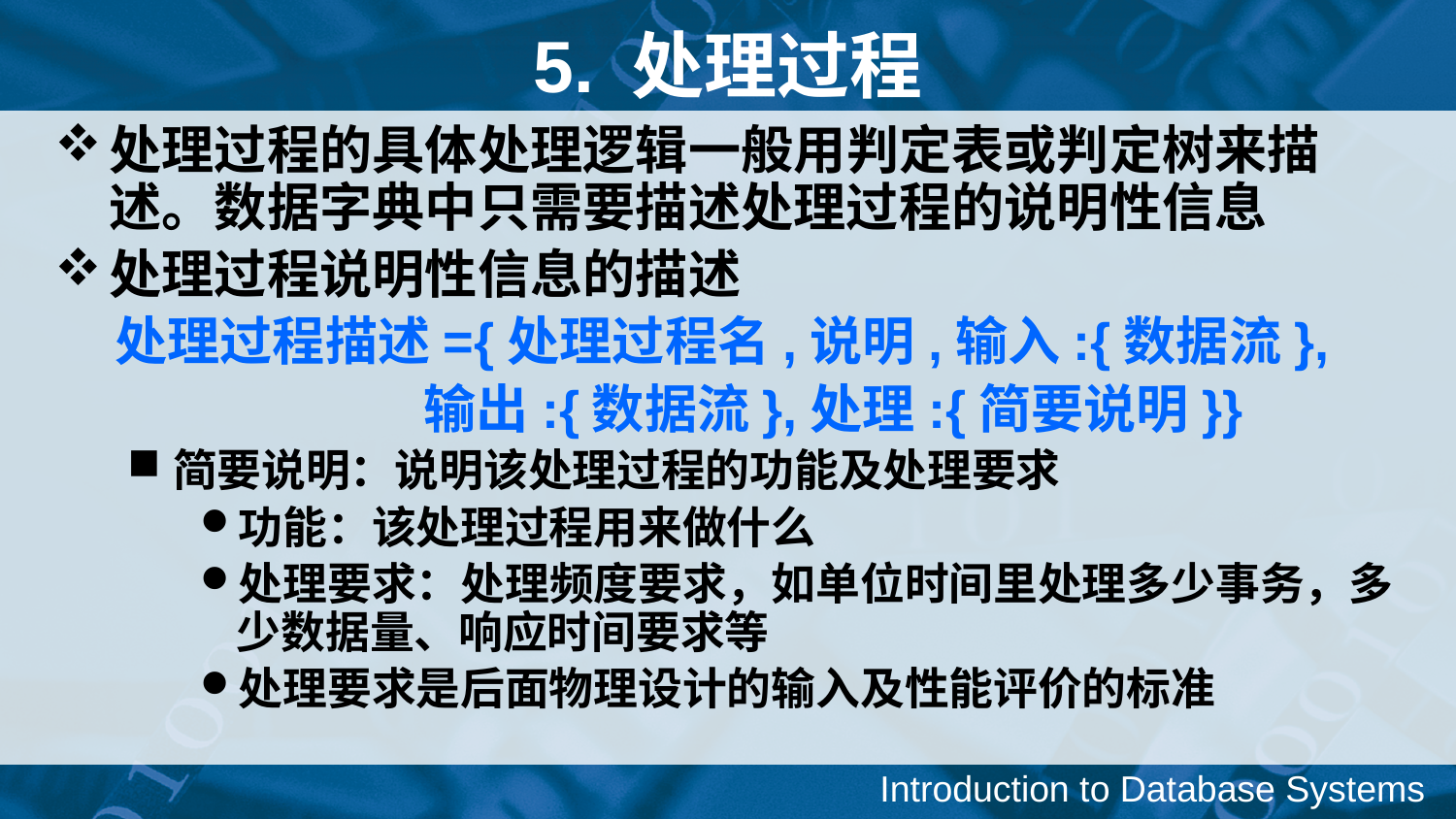

5. 处理过程
处理过程的具体处理逻辑一般用判定表或判定树来描述。数据字典中只需要描述处理过程的说明性信息
处理过程说明性信息的描述
    处理过程描述={处理过程名,说明,输入:{数据流},
                              输出:{数据流},处理:{简要说明}}
简要说明：说明该处理过程的功能及处理要求
功能：该处理过程用来做什么
处理要求：处理频度要求，如单位时间里处理多少事务，多少数据量、响应时间要求等
处理要求是后面物理设计的输入及性能评价的标准